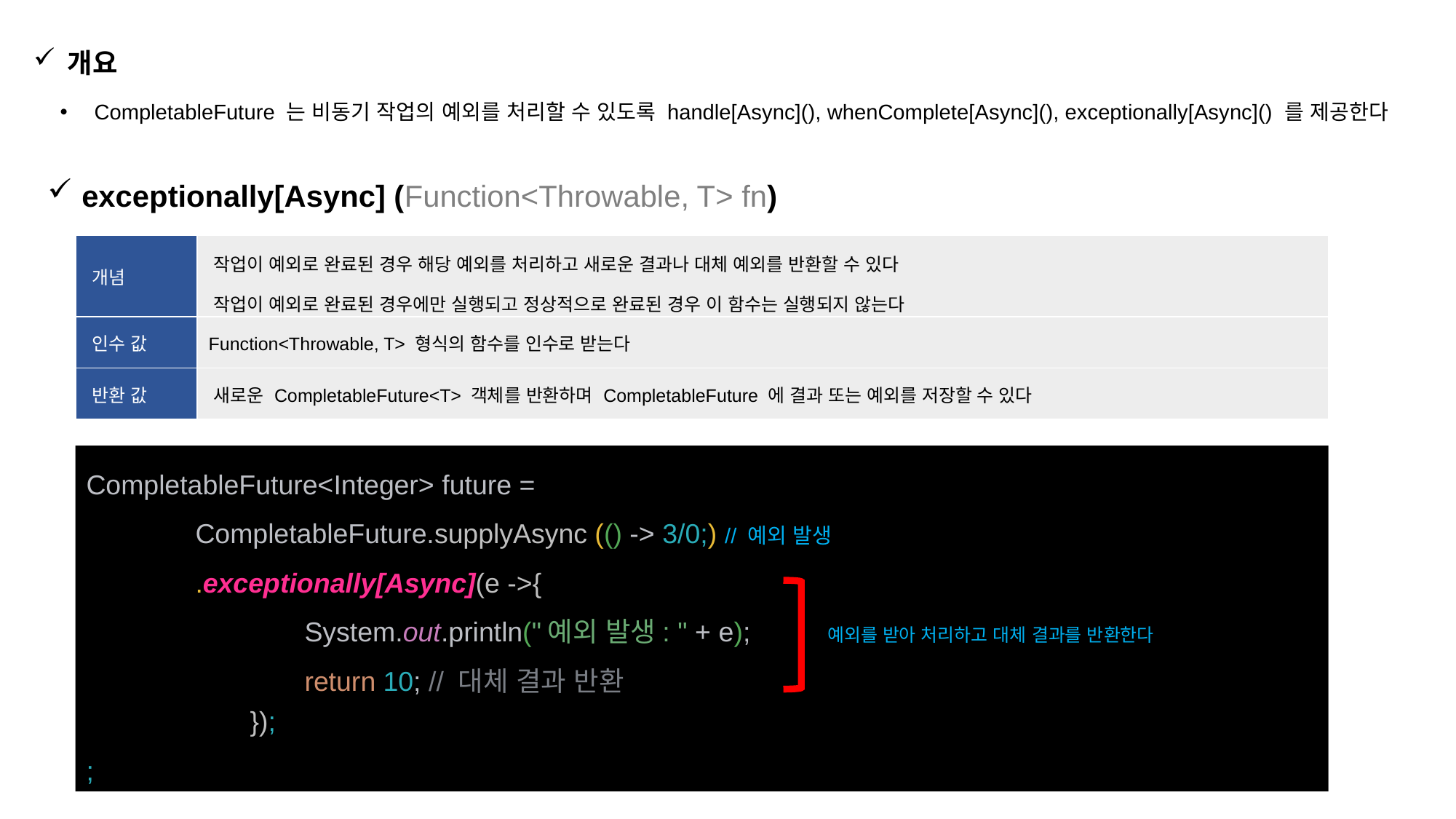

개요
CompletableFuture 는 비동기 작업의 예외를 처리할 수 있도록 handle[Async](), whenComplete[Async](), exceptionally[Async]() 를 제공한다
exceptionally[Async] (Function<Throwable, T> fn)
| 개념 | 작업이 예외로 완료된 경우 해당 예외를 처리하고 새로운 결과나 대체 예외를 반환할 수 있다 작업이 예외로 완료된 경우에만 실행되고 정상적으로 완료된 경우 이 함수는 실행되지 않는다 |
| --- | --- |
| 인수 값 | Function<Throwable, T> 형식의 함수를 인수로 받는다 |
| 반환 값 | 새로운 CompletableFuture<T> 객체를 반환하며 CompletableFuture 에 결과 또는 예외를 저장할 수 있다 |
CompletableFuture<Integer> future =
	CompletableFuture.supplyAsync (() -> 3/0;) // 예외 발생
	.exceptionally[Async](e ->{
		System.out.println("예외 발생: " + e);
		return 10; // 대체 결과 반환
	});
;

예외를 받아 처리하고 대체 결과를 반환한다